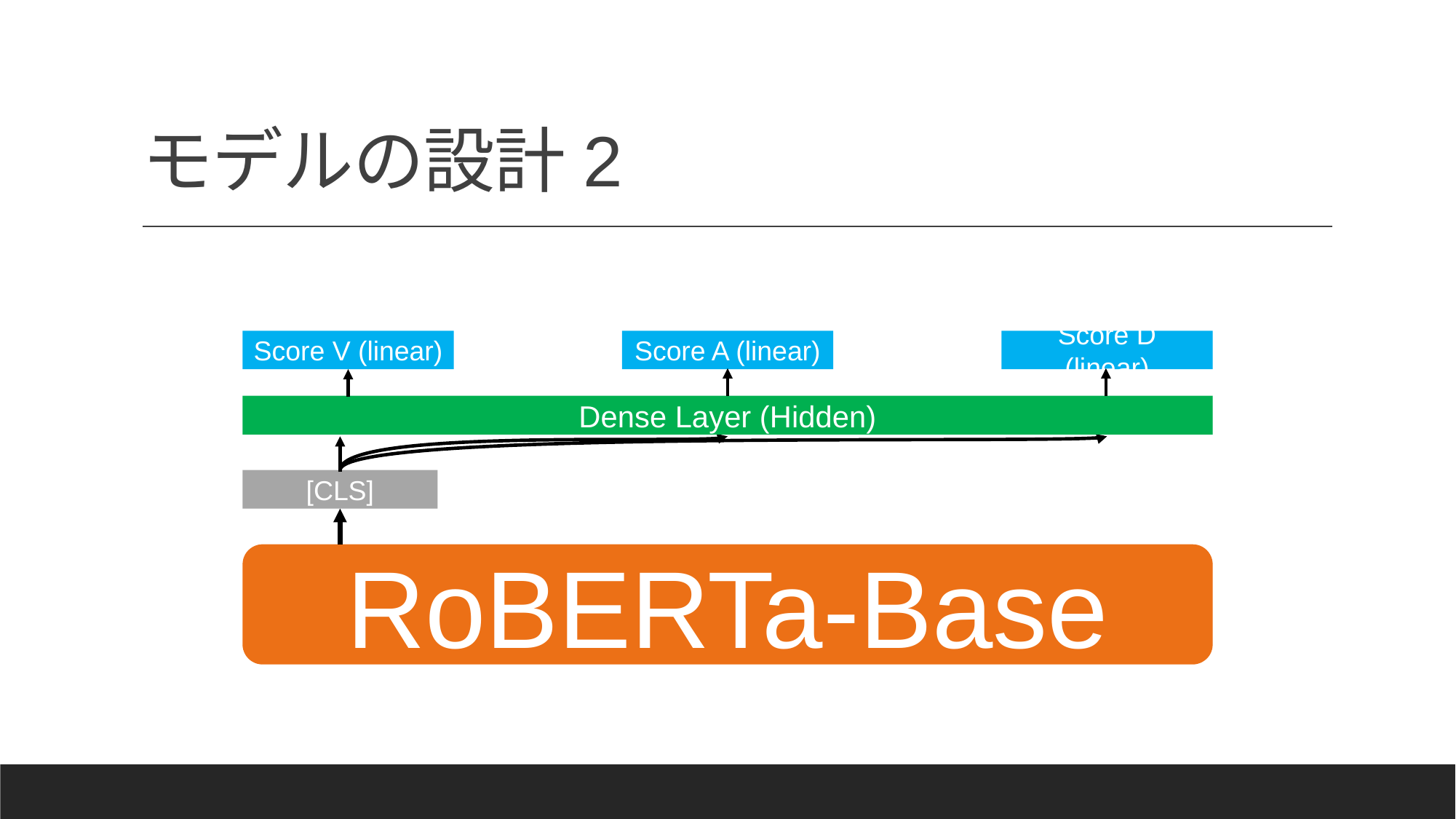

# モデルの設計2
Score D (linear)
Score A (linear)
Score V (linear)
Dense Layer (Hidden)
[CLS]
RoBERTa-Base